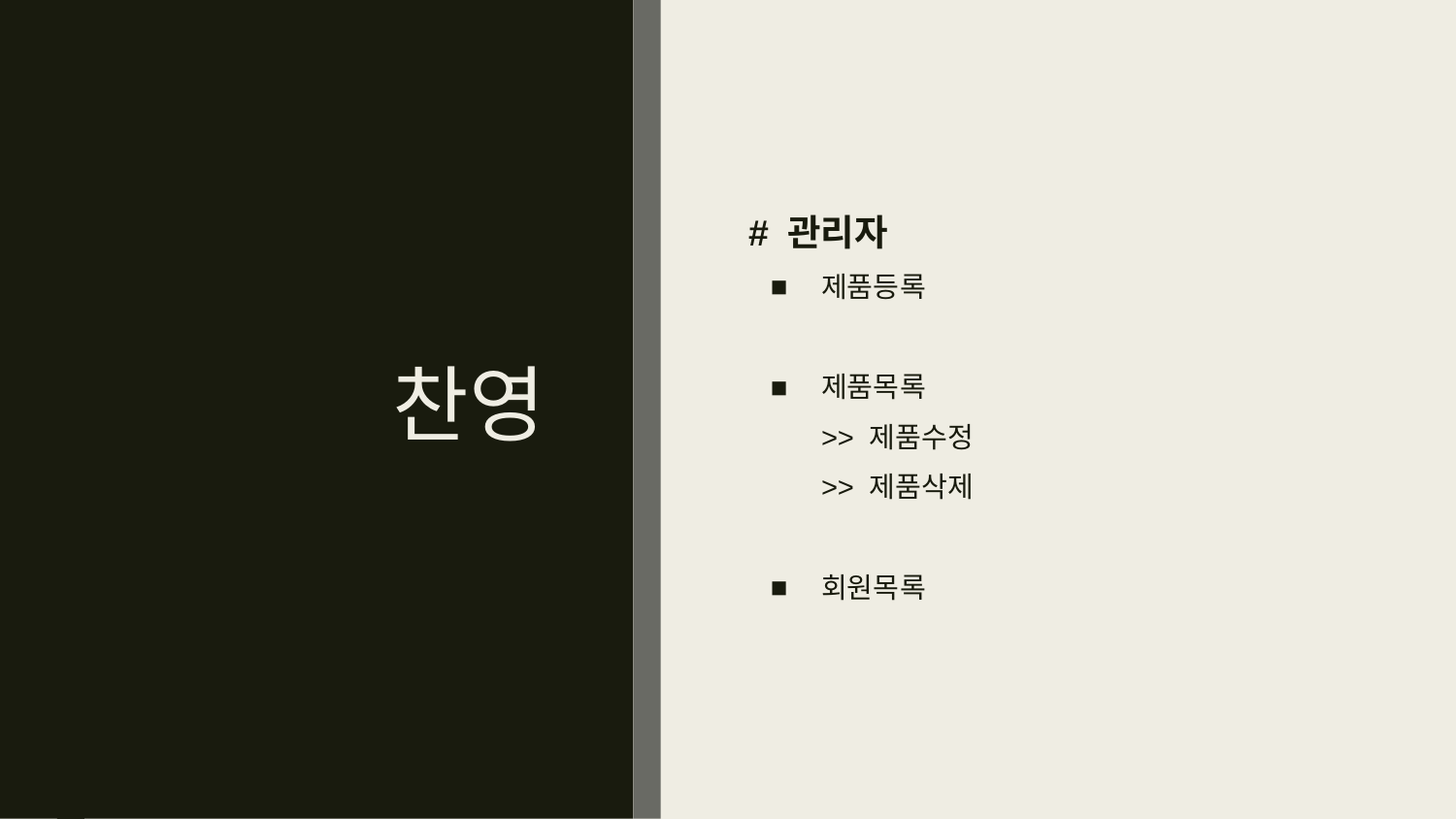

# 찬영
# 관리자
제품등록

제품목록
>> 제품수정
>> 제품삭제

회원목록